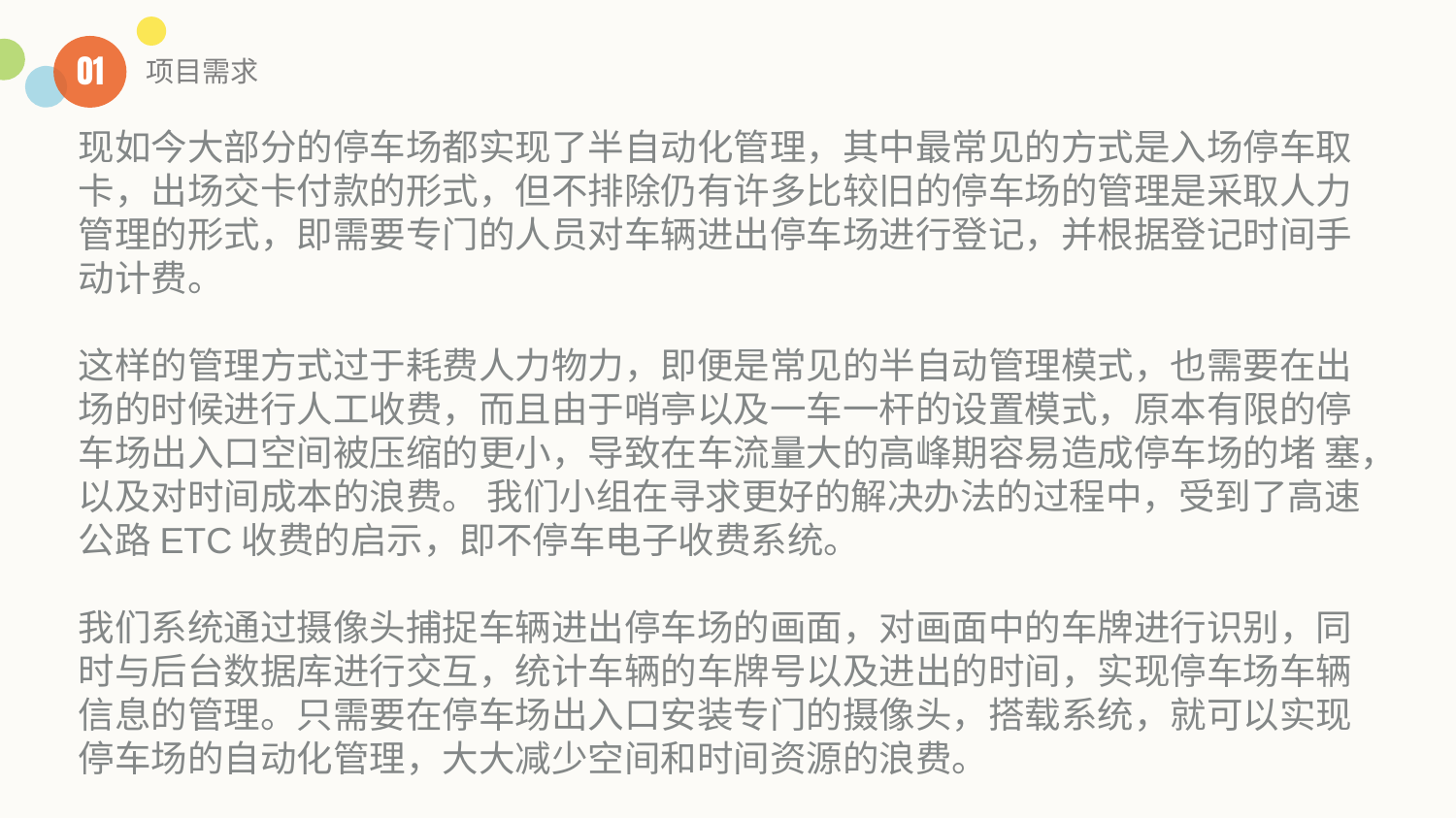

01
项目需求

现如今大部分的停⻋场都实现了半自动化管理，其中最常⻅的方式是入场停⻋取卡，出场交卡付款的形式，但不排除仍有许多比较旧的停⻋场的管理是采取人力管理的形式，即需要专⻔的人员对⻋辆进出停⻋场进行登记，并根据登记时间手动计费。

这样的管理方式过于耗费人力物力，即便是常⻅的半自动管理模式，也需要在出场的时候进行人工收费，而且由于哨亭以及一⻋一杆的设置模式，原本有限的停⻋场出入口空间被压缩的更小，导致在⻋流量大的高峰期容易造成停⻋场的堵 塞，以及对时间成本的浪费。 我们小组在寻求更好的解决办法的过程中，受到了高速公路ETC收费的启示，即不停⻋电子收费系统。

我们系统通过摄像头捕捉⻋辆进出停⻋场的画面，对画面中的⻋牌进行识别，同时与后台数据库进行交互，统计⻋辆的⻋牌号以及进出的时间，实现停⻋场⻋辆信息的管理。只需要在停⻋场出入口安装专⻔的摄像头，搭载系统，就可以实现停⻋场的自动化管理，大大减少空间和时间资源的浪费。